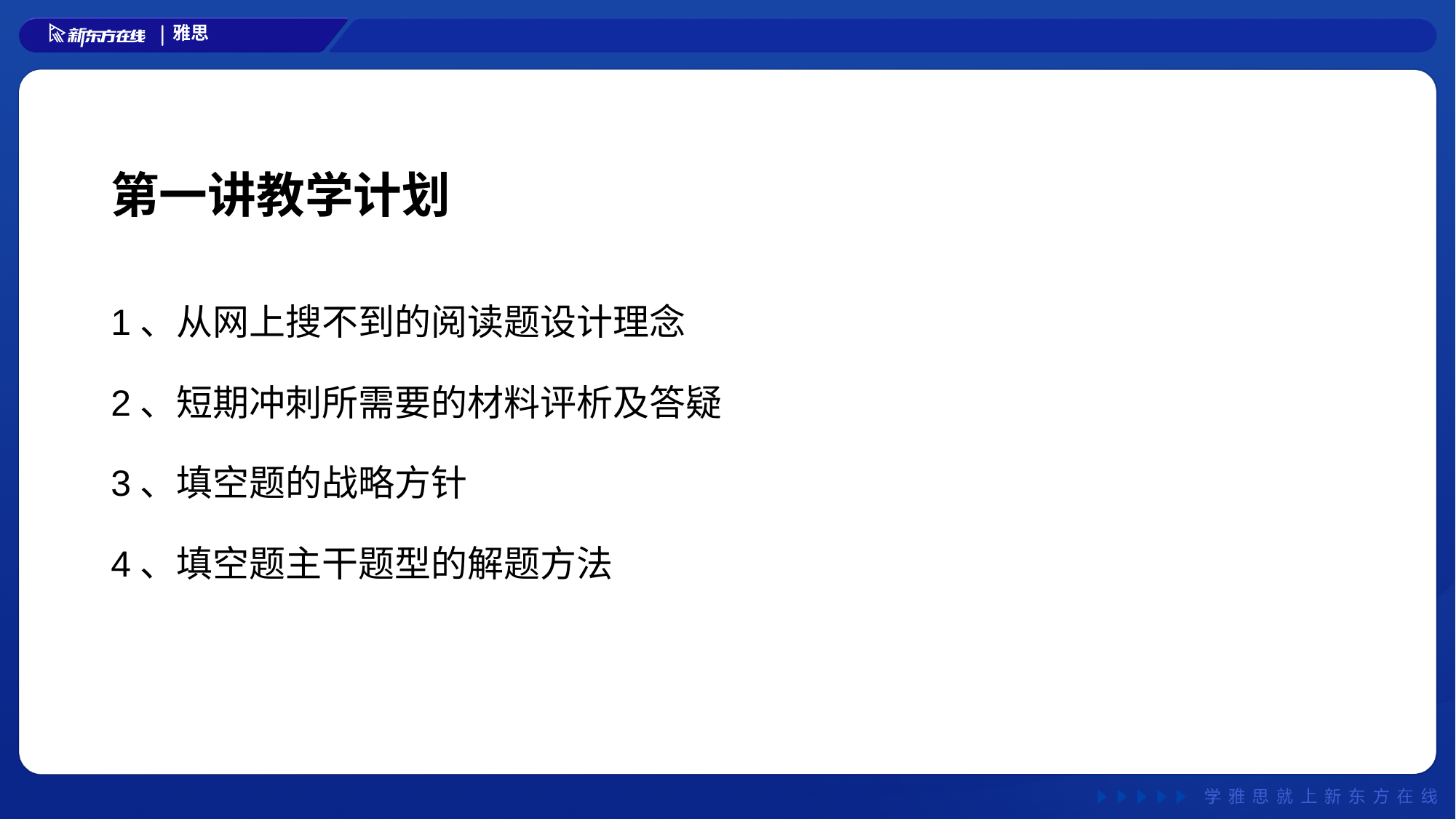

# 第一讲教学计划
1、从网上搜不到的阅读题设计理念
2、短期冲刺所需要的材料评析及答疑
3、填空题的战略方针
4、填空题主干题型的解题方法